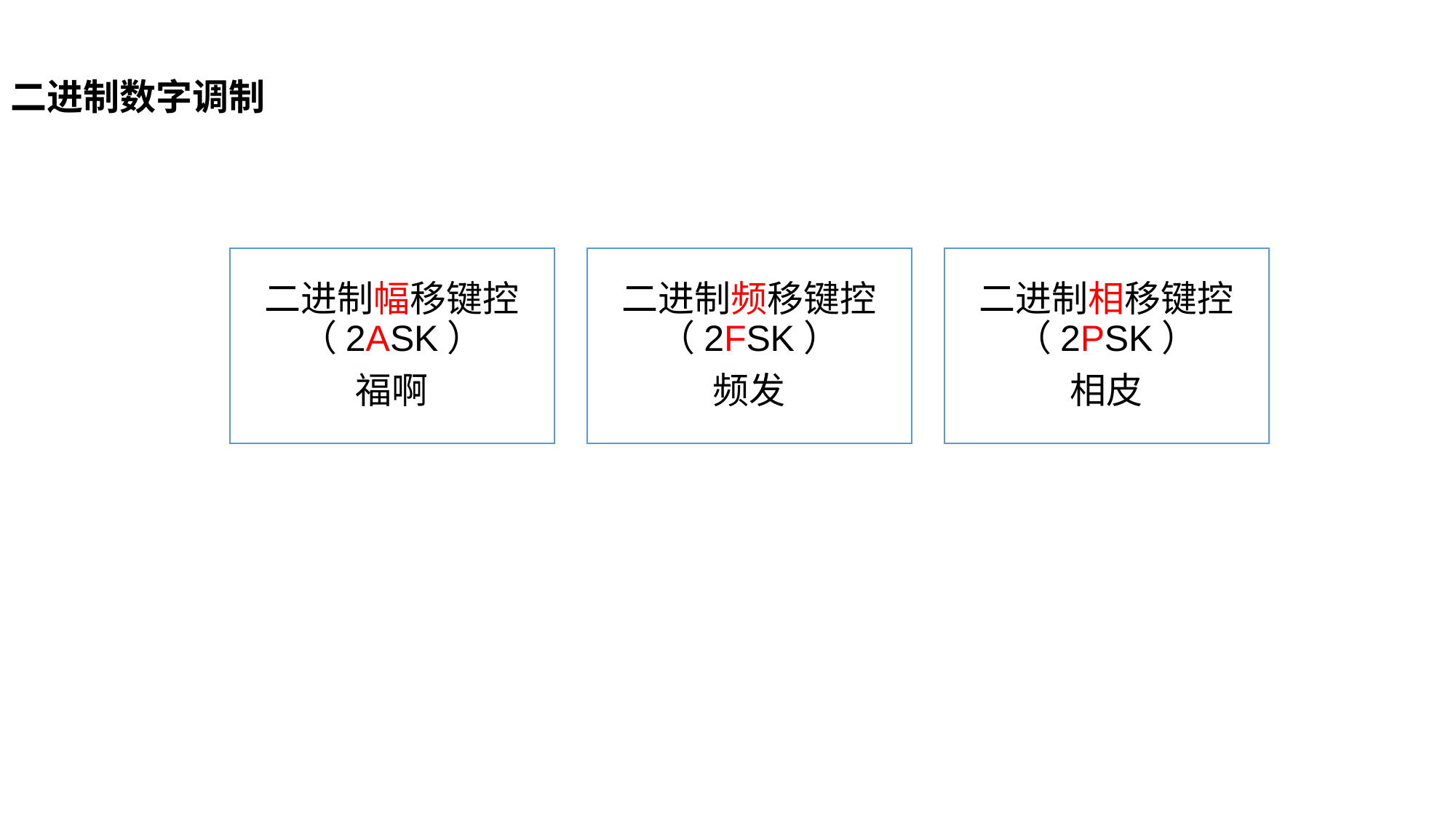

二进制数字调制
二进制幅移键控（2ASK）
福啊
二进制频移键控（2FSK）
频发
二进制相移键控（2PSK）
相皮